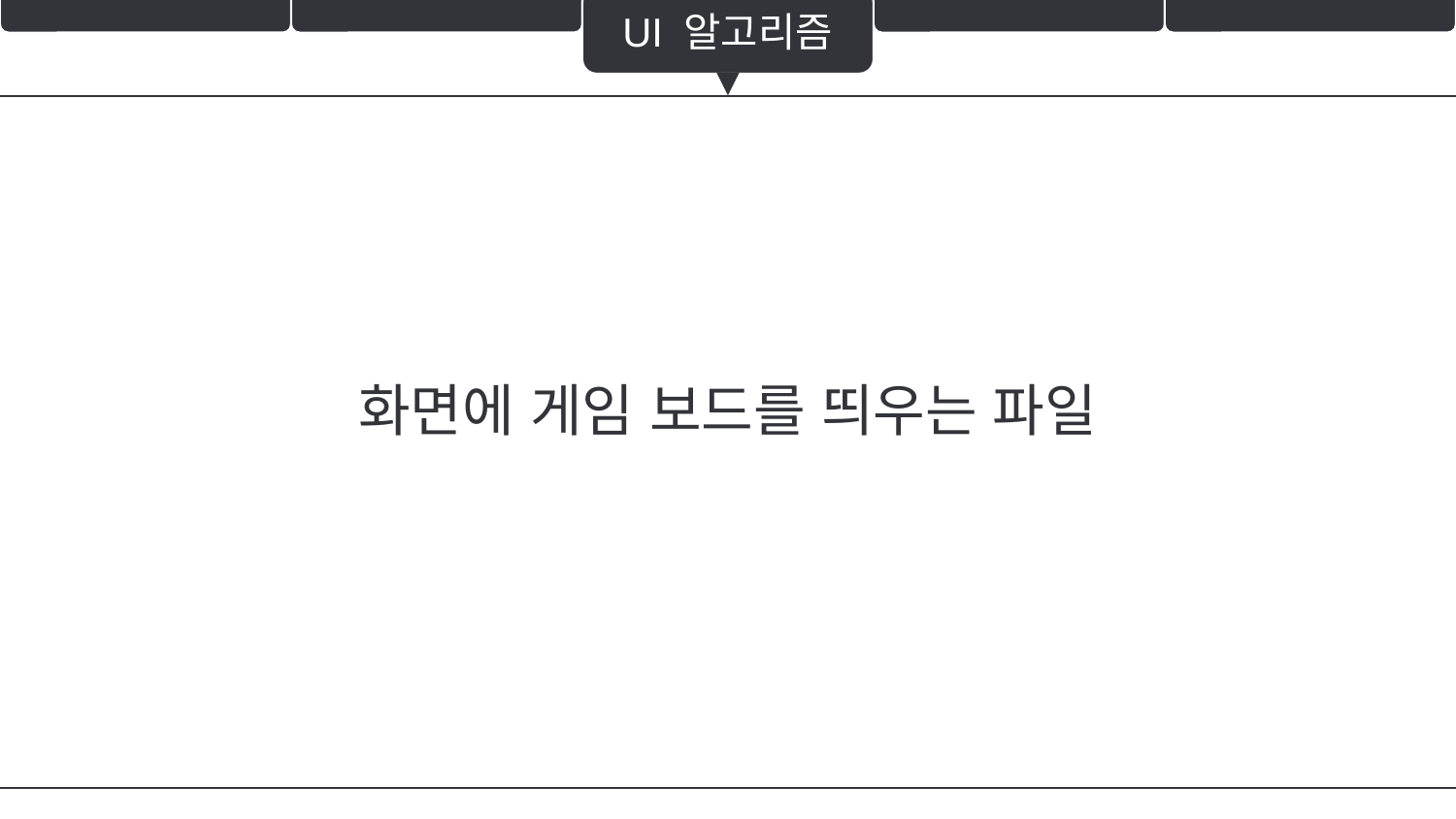

UI 알고리즘
화면에 게임 보드를 띄우는 파일